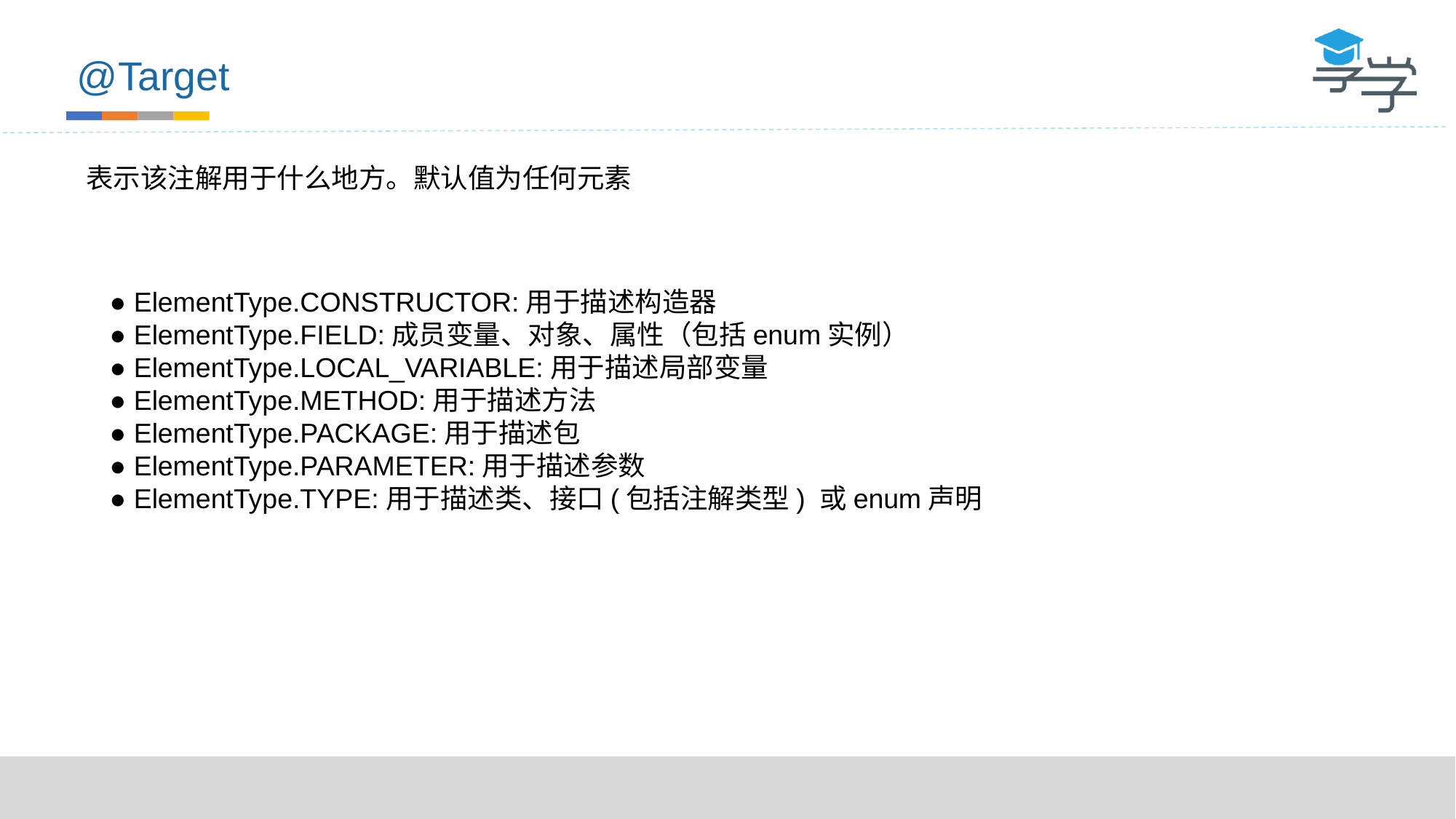

@Target

表示该注解用于什么地方。默认值为任何元素
  ● ElementType.CONSTRUCTOR:用于描述构造器
  ● ElementType.FIELD:成员变量、对象、属性（包括enum实例）
  ● ElementType.LOCAL_VARIABLE:用于描述局部变量
  ● ElementType.METHOD:用于描述方法
  ● ElementType.PACKAGE:用于描述包
  ● ElementType.PARAMETER:用于描述参数
  ● ElementType.TYPE:用于描述类、接口(包括注解类型) 或enum声明